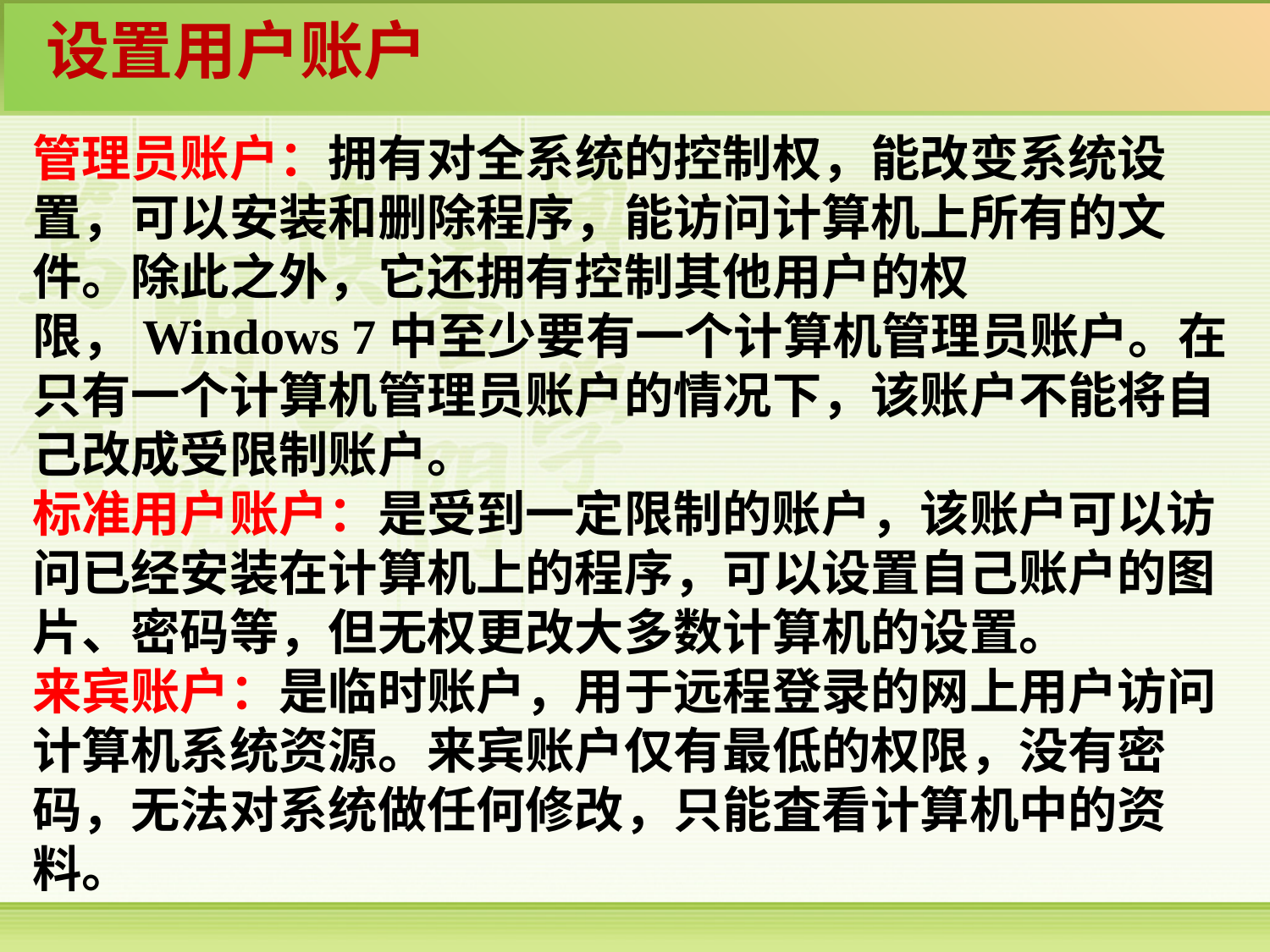

设置用户账户
管理员账户：拥有对全系统的控制权，能改变系统设置，可以安装和删除程序，能访问计算机上所有的文件。除此之外，它还拥有控制其他用户的权限，Windows 7中至少要有一个计算机管理员账户。在只有一个计算机管理员账户的情况下，该账户不能将自己改成受限制账户。
标准用户账户：是受到一定限制的账户，该账户可以访问已经安装在计算机上的程序，可以设置自己账户的图片、密码等，但无权更改大多数计算机的设置。
来宾账户：是临时账户，用于远程登录的网上用户访问计算机系统资源。来宾账户仅有最低的权限，没有密码，无法对系统做任何修改，只能査看计算机中的资料。

32